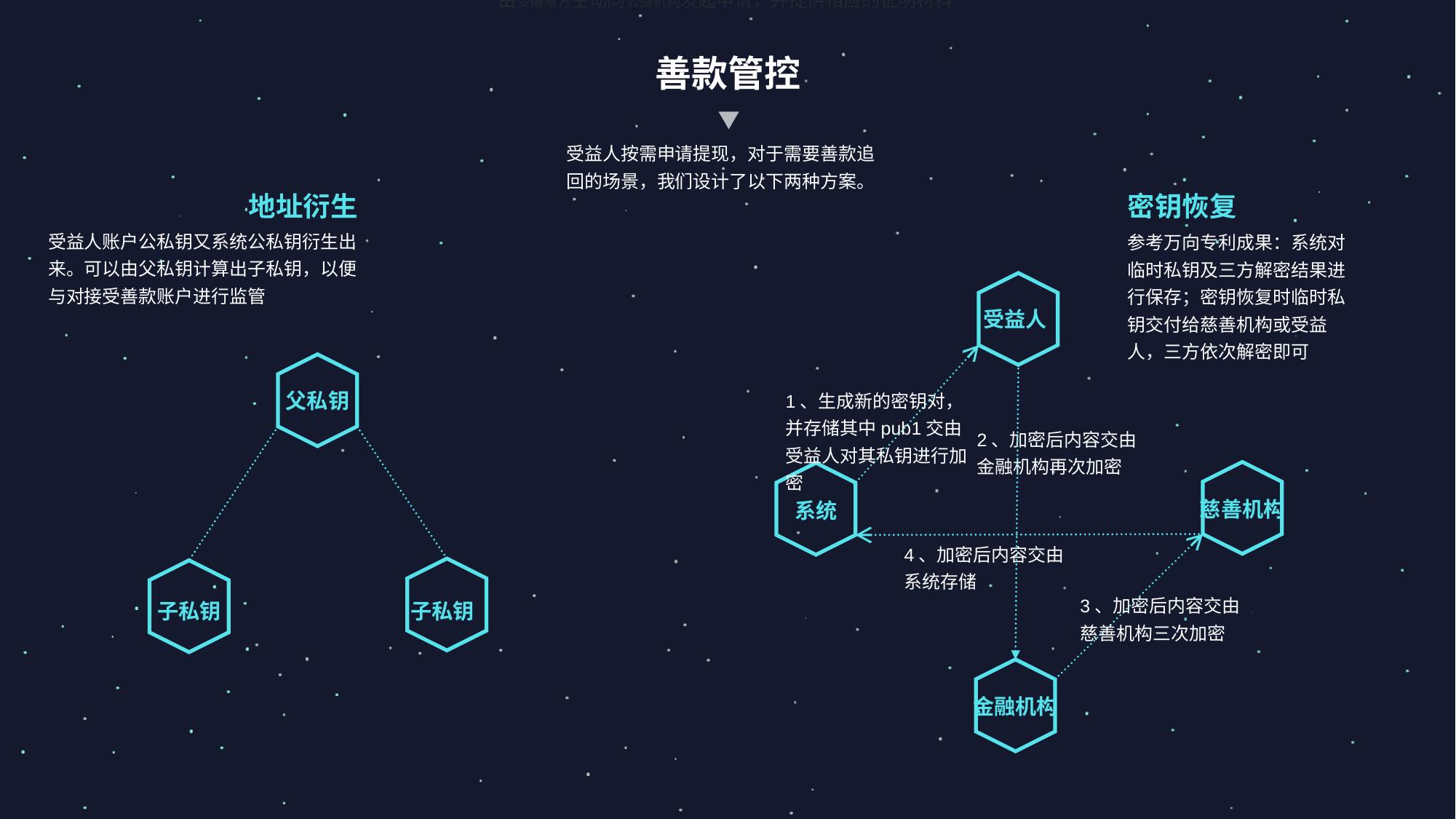

由受捐赠方主动向公益机构发起申请，并提供相应的证明材料
善款管控

受益人按需申请提现，对于需要善款追回的场景，我们设计了以下两种方案。
地址衍生
密钥恢复
受益人账户公私钥又系统公私钥衍生出来。可以由父私钥计算出子私钥，以便与对接受善款账户进行监管
参考万向专利成果：系统对临时私钥及三方解密结果进行保存；密钥恢复时临时私钥交付给慈善机构或受益人，三方依次解密即可

受益人

1、生成新的密钥对，并存储其中pub1交由受益人对其私钥进行加密
父私钥
2、加密后内容交由金融机构再次加密

慈善机构
系统
4、加密后内容交由系统存储

3、加密后内容交由慈善机构三次加密
子私钥
子私钥

金融机构